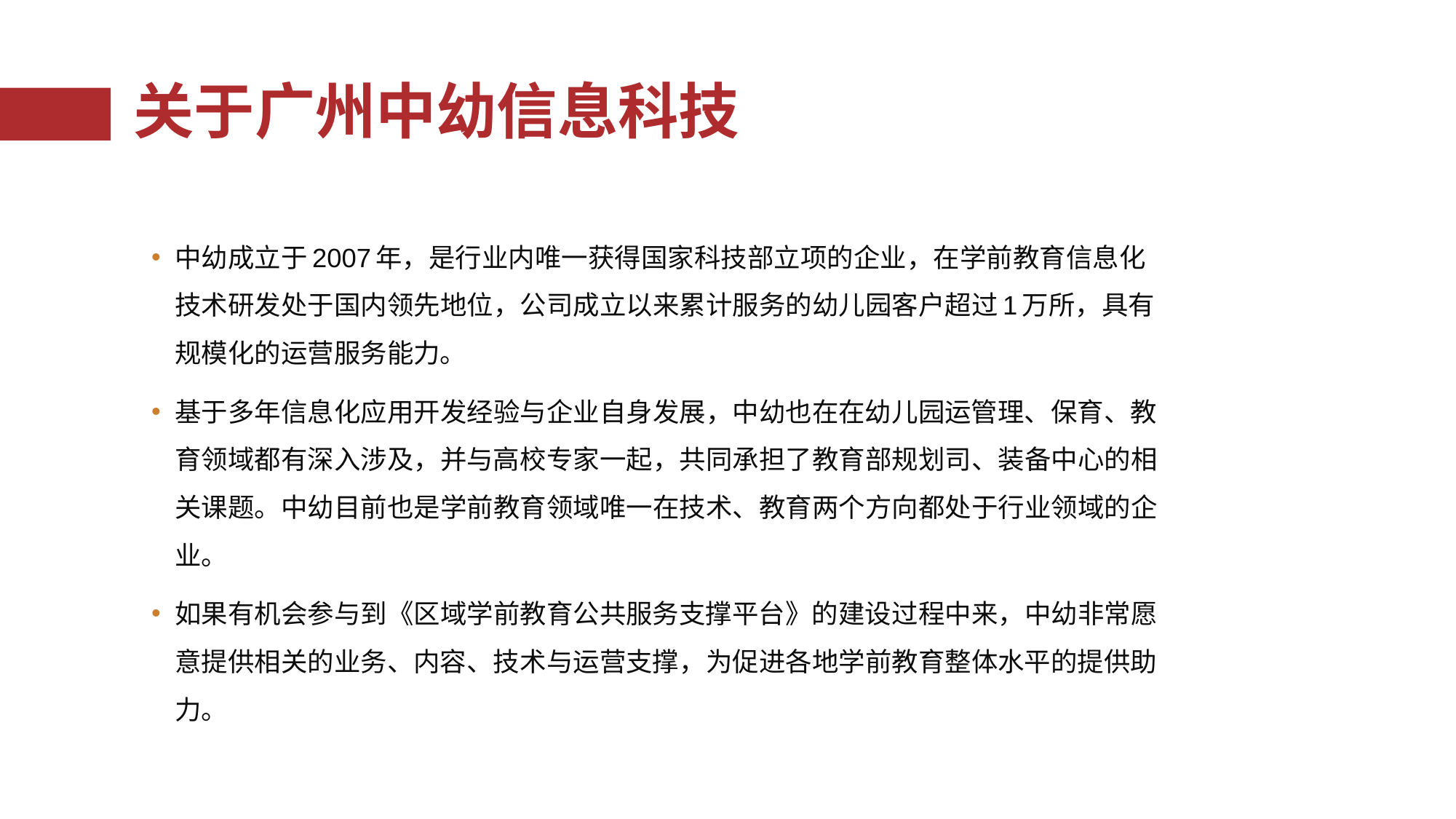

关于广州中幼信息科技

中幼成立于2007年，是行业内唯一获得国家科技部立项的企业，在学前教育信息化技术研发处于国内领先地位，公司成立以来累计服务的幼儿园客户超过1万所，具有规模化的运营服务能力。
基于多年信息化应用开发经验与企业自身发展，中幼也在在幼儿园运管理、保育、教育领域都有深入涉及，并与高校专家一起，共同承担了教育部规划司、装备中心的相关课题。中幼目前也是学前教育领域唯一在技术、教育两个方向都处于行业领域的企业。
如果有机会参与到《区域学前教育公共服务支撑平台》的建设过程中来，中幼非常愿意提供相关的业务、内容、技术与运营支撑，为促进各地学前教育整体水平的提供助力。